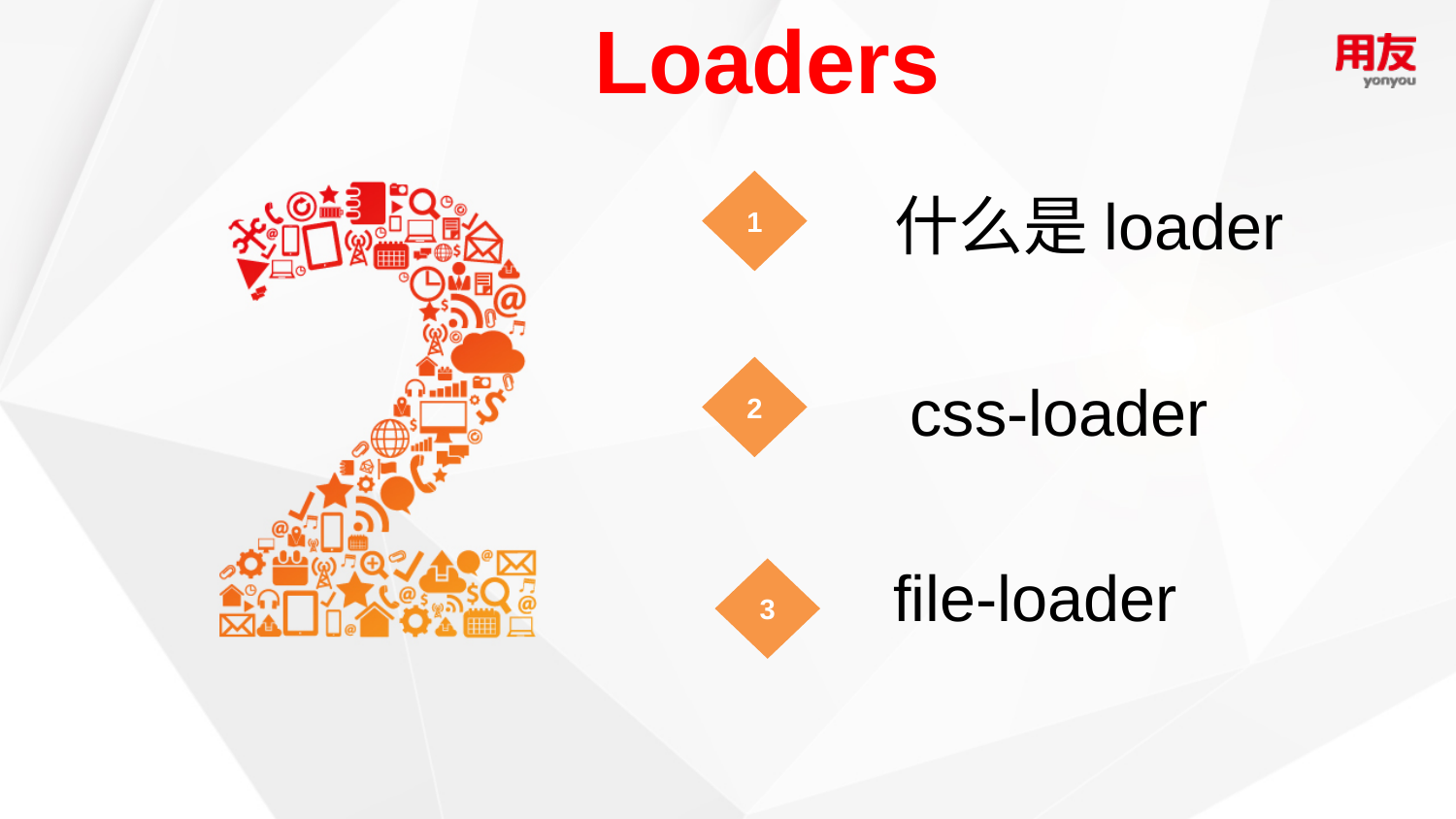

Loaders
1
什么是loader
2
css-loader
file-loader
3